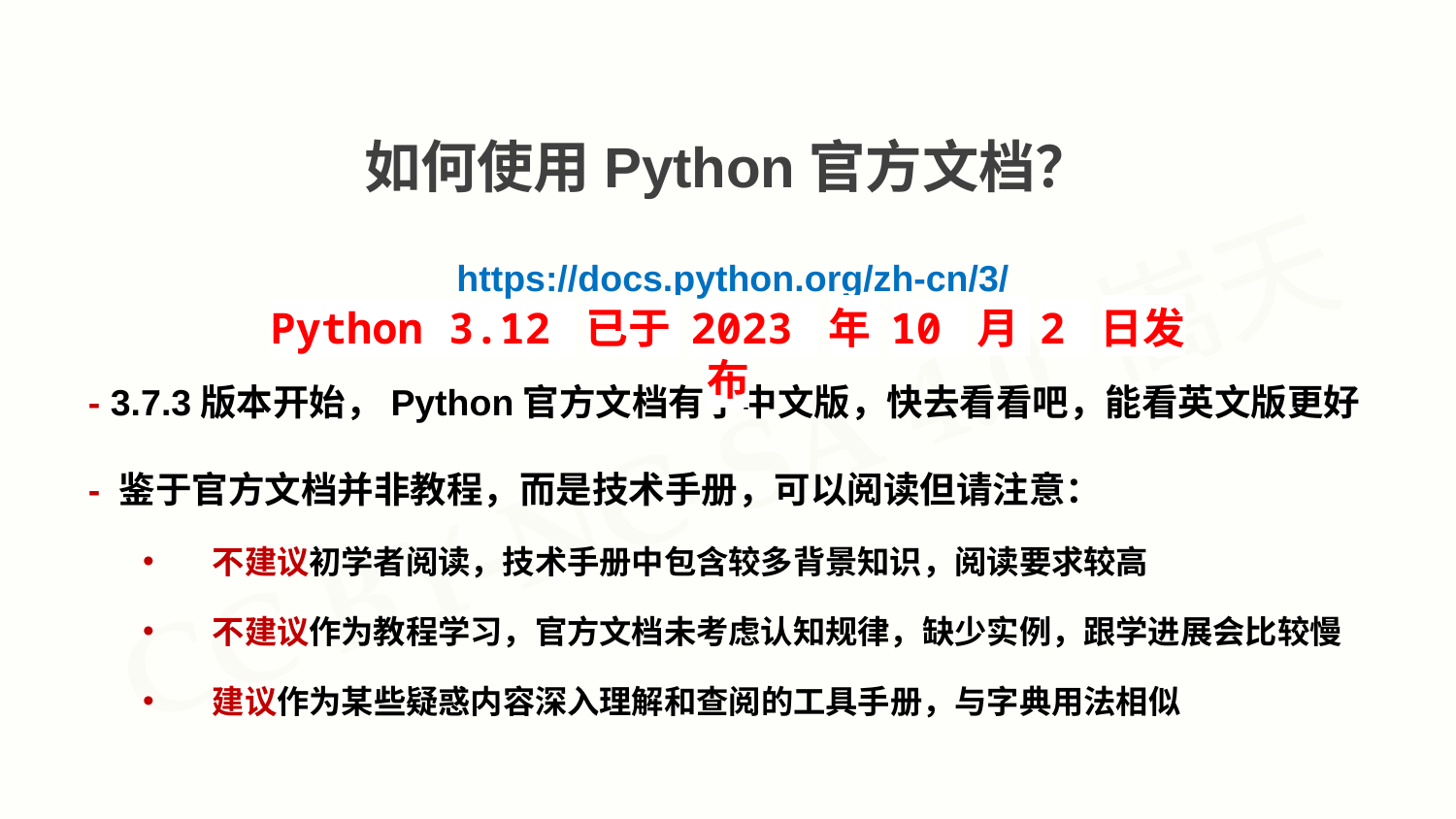

如何使用Python官方文档？
https://docs.python.org/zh-cn/3/
Python 3.12 已于 2023 年 10 月 2 日发布
- 3.7.3版本开始，Python官方文档有了中文版，快去看看吧，能看英文版更好
- 鉴于官方文档并非教程，而是技术手册，可以阅读但请注意：
 不建议初学者阅读，技术手册中包含较多背景知识，阅读要求较高
 不建议作为教程学习，官方文档未考虑认知规律，缺少实例，跟学进展会比较慢
 建议作为某些疑惑内容深入理解和查阅的工具手册，与字典用法相似